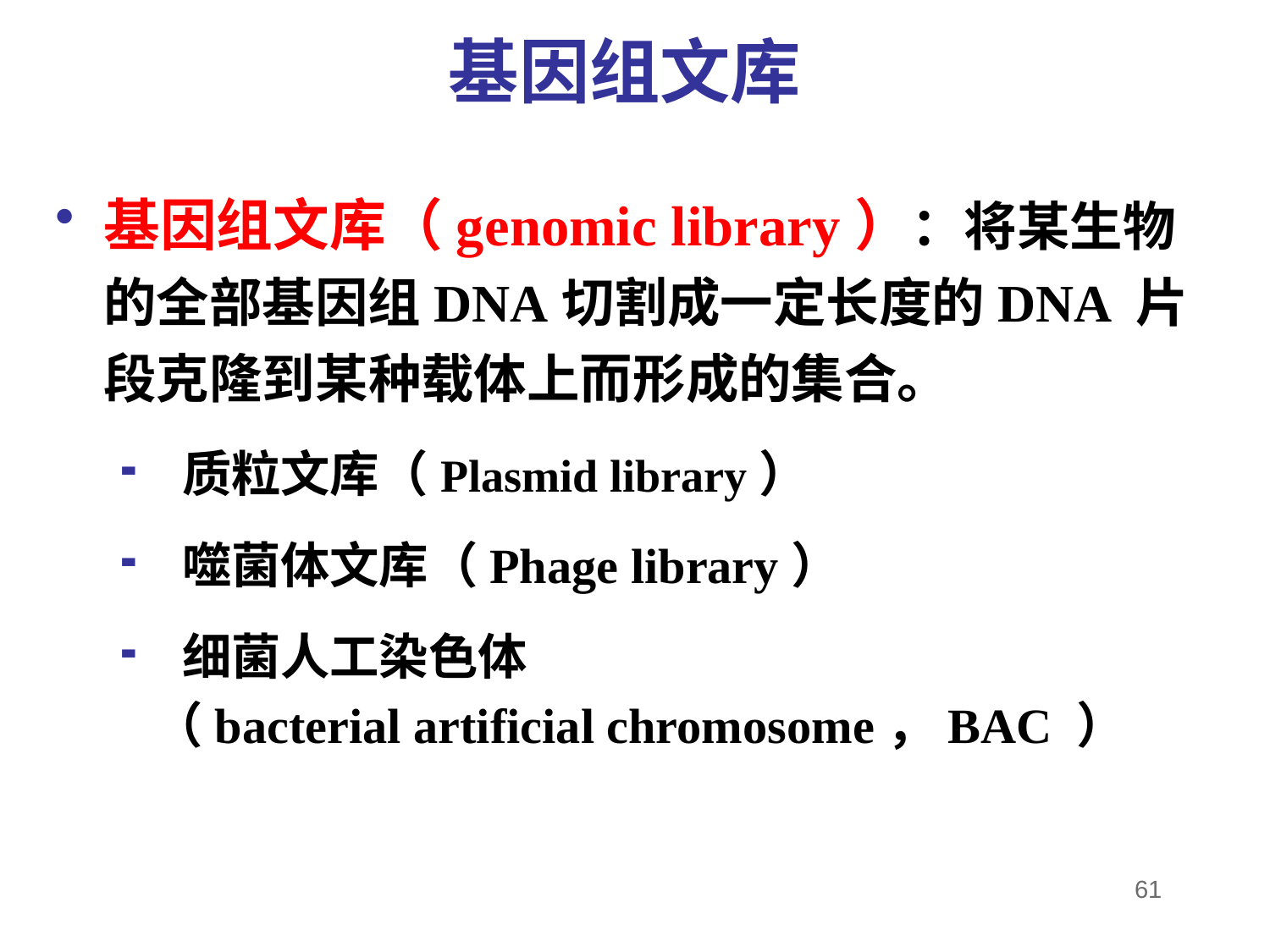

基因组文库
基因组文库（genomic library）：将某生物的全部基因组DNA切割成一定长度的DNA 片段克隆到某种载体上而形成的集合。
质粒文库（Plasmid library）
噬菌体文库（Phage library）
细菌人工染色体
  （bacterial artificial chromosome，BAC ）

61